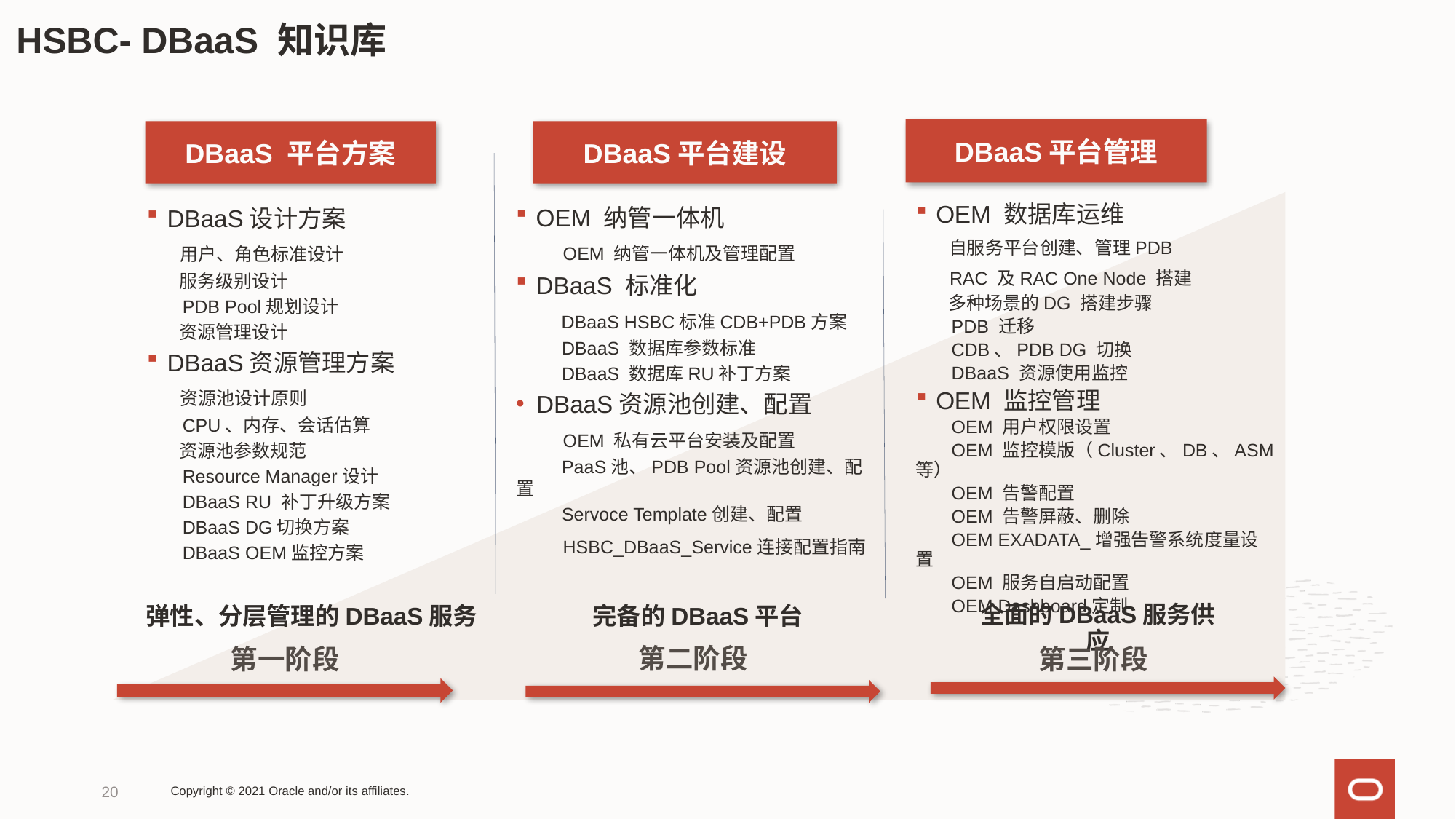

# HSBC- DBaaS 知识库
DBaaS平台管理

DBaaS平台建设

DBaaS 平台方案

OEM 数据库运维
     自服务平台创建、管理PDB
     RAC 及RAC One Node 搭建
       多种场景的DG 搭建步骤
       PDB 迁移
       CDB、PDB DG 切换
       DBaaS 资源使用监控
OEM 监控管理
       OEM 用户权限设置
       OEM 监控模版（Cluster、DB、ASM等）
       OEM 告警配置
       OEM 告警屏蔽、删除
       OEM EXADATA_增强告警系统度量设置
       OEM 服务自启动配置
       OEM Dashboard定制
OEM 纳管一体机
       OEM 纳管一体机及管理配置
DBaaS 标准化
       DBaaS HSBC标准CDB+PDB方案
         DBaaS 数据库参数标准
         DBaaS 数据库RU补丁方案
DBaaS资源池创建、配置
       OEM 私有云平台安装及配置
         PaaS池、PDB Pool资源池创建、配置
         Servoce Template创建、配置
       HSBC_DBaaS_Service连接配置指南

DBaaS设计方案
     用户、角色标准设计
       服务级别设计
       PDB Pool规划设计
       资源管理设计
DBaaS资源管理方案
     资源池设计原则
       CPU、内存、会话估算
       资源池参数规范
       Resource Manager设计
       DBaaS RU 补丁升级方案
       DBaaS DG切换方案
       DBaaS OEM监控方案

弹性、分层管理的DBaaS服务
全面的DBaaS服务供应
完备的DBaaS平台

第二阶段
第一阶段
第三阶段

20
Copyright © 2021 Oracle and/or its affiliates.